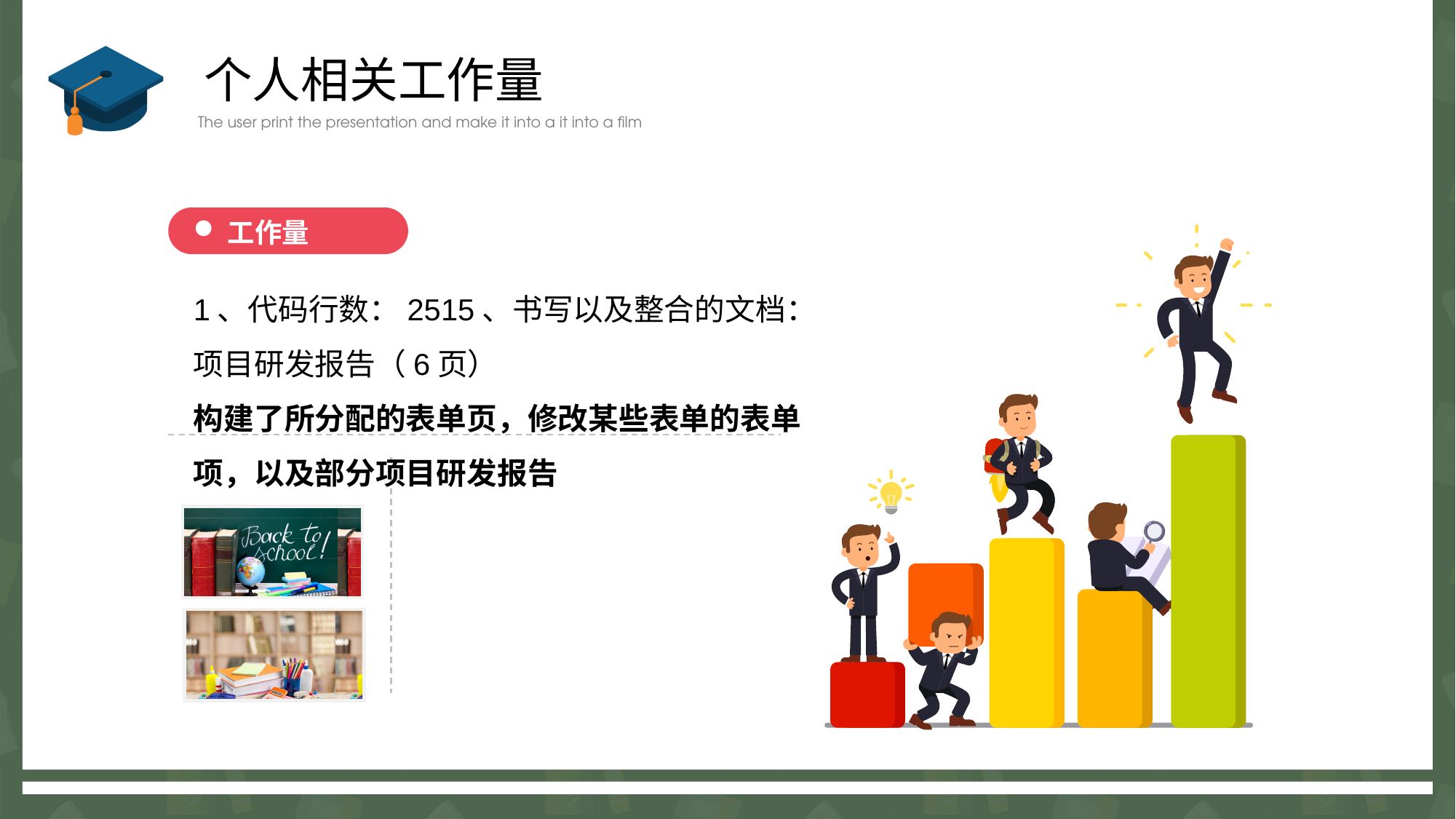

个人相关工作量
The user print the presentation and make it into a it into a film

工作量

1、代码行数：2515、书写以及整合的文档：项目研发报告（6页）
构建了所分配的表单页，修改某些表单的表单项，以及部分项目研发报告